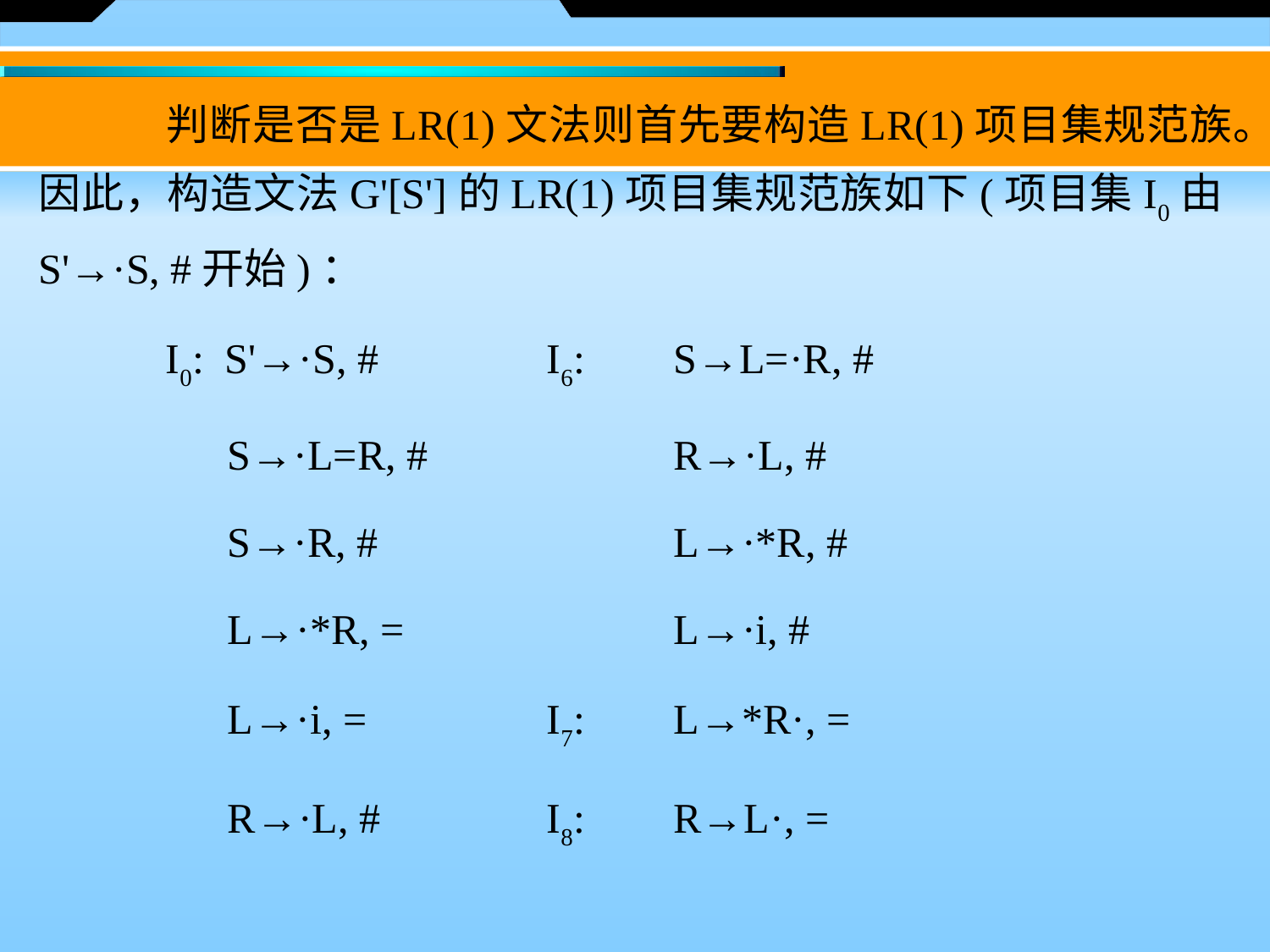

判断是否是LR(1)文法则首先要构造LR(1)项目集规范族。因此，构造文法G'[S']的LR(1)项目集规范族如下(项目集I0由S'→·S, #开始)：
	I0:  S'→·S, #              	I6: 	S→L=·R, #
	　 S→·L=R, #                 	R→·L, #
	　 S→·R, #                   	L→·*R, #
	　 L→·*R, =                  	L→·i, #
	　 L→·i, =                	I7: 	L→*R·, =
	　 R→·L, #               	I8: 	R→L·, =